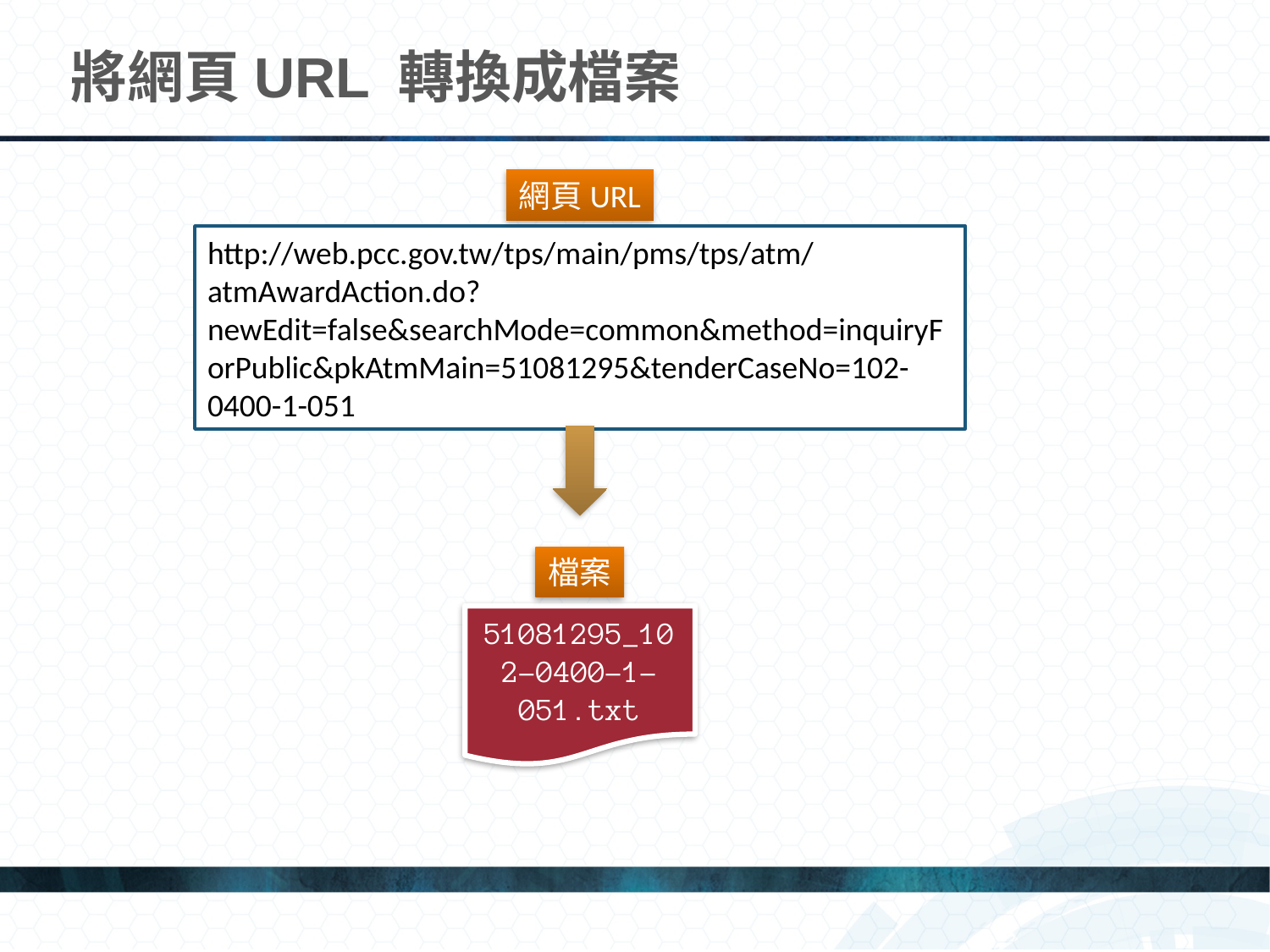

# 將網頁URL 轉換成檔案
網頁URL
http://web.pcc.gov.tw/tps/main/pms/tps/atm/atmAwardAction.do?newEdit=false&searchMode=common&method=inquiryForPublic&pkAtmMain=51081295&tenderCaseNo=102-0400-1-051

檔案
51081295_102-0400-1-051.txt